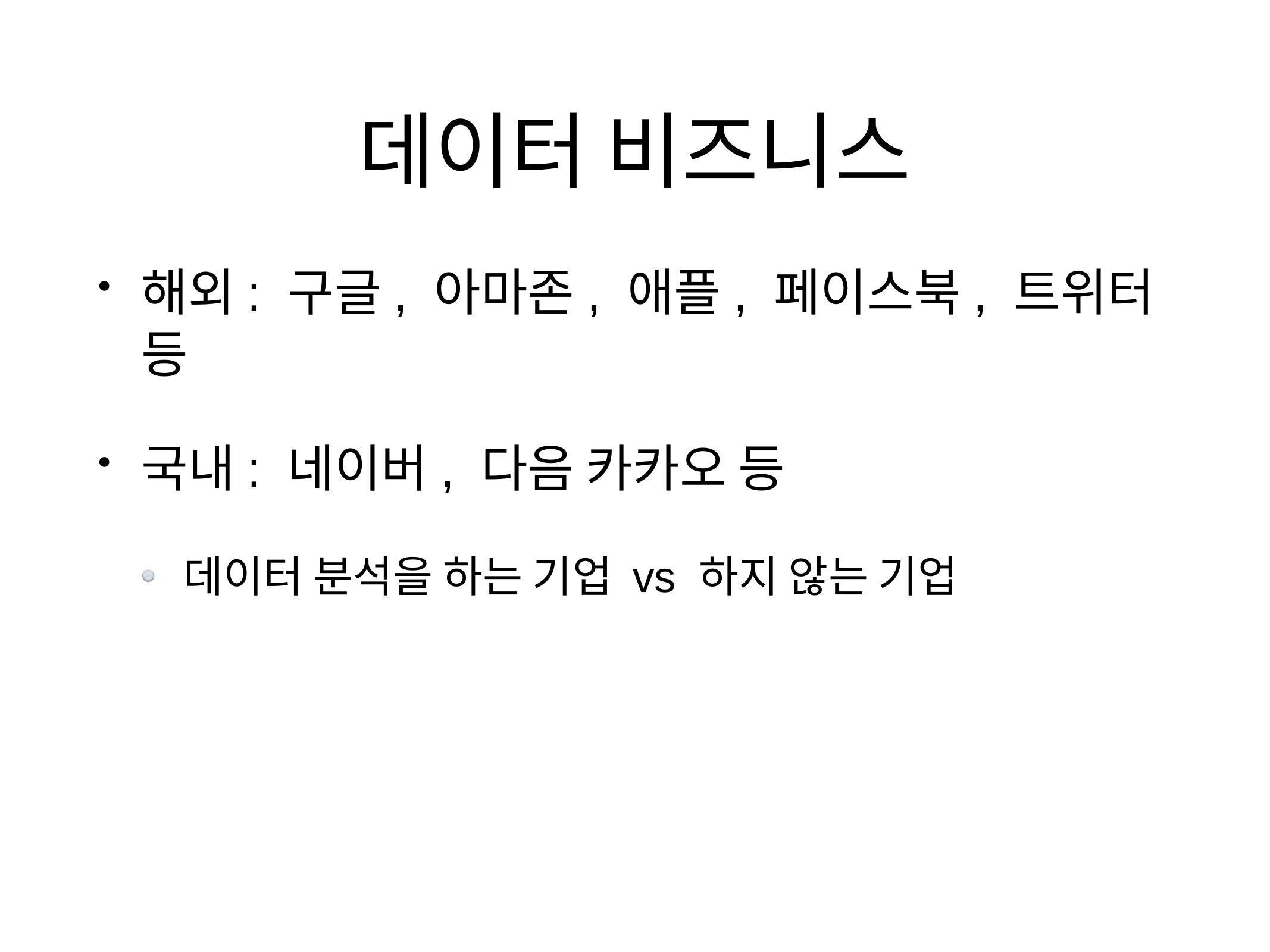

# 데이터 비즈니스
해외: 구글, 아마존, 애플, 페이스북, 트위터 등
국내: 네이버, 다음 카카오 등
데이터 분석을 하는 기업 vs 하지 않는 기업
29